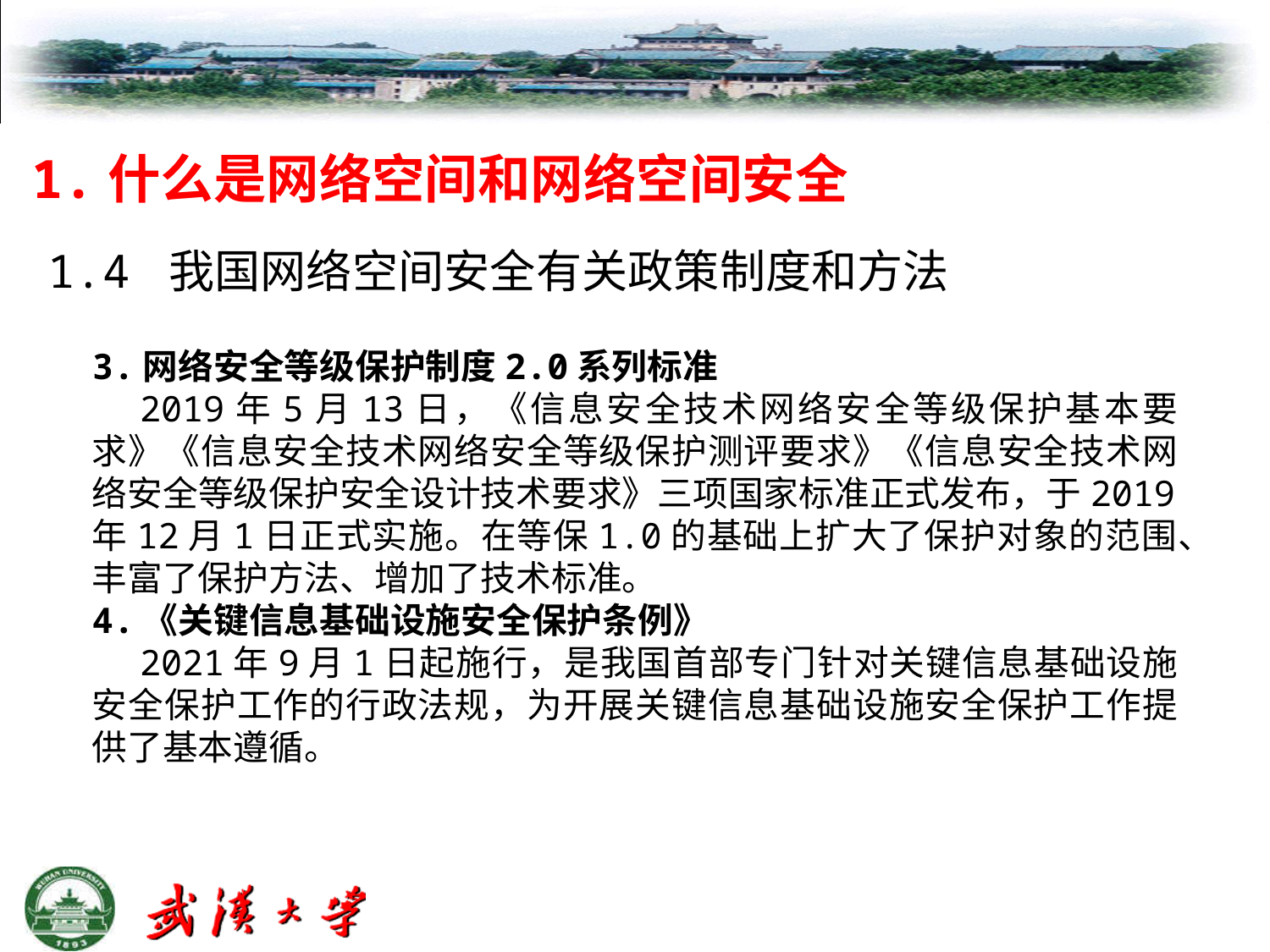

# 1.什么是网络空间和网络空间安全
1.4 我国网络空间安全有关政策制度和方法
3.网络安全等级保护制度2.0系列标准
2019年5月13日，《信息安全技术网络安全等级保护基本要求》《信息安全技术网络安全等级保护测评要求》《信息安全技术网络安全等级保护安全设计技术要求》三项国家标准正式发布，于2019年12月1日正式实施。在等保1.0的基础上扩大了保护对象的范围、丰富了保护方法、增加了技术标准。
4.《关键信息基础设施安全保护条例》
2021年9月1日起施行，是我国首部专门针对关键信息基础设施安全保护工作的行政法规，为开展关键信息基础设施安全保护工作提供了基本遵循。